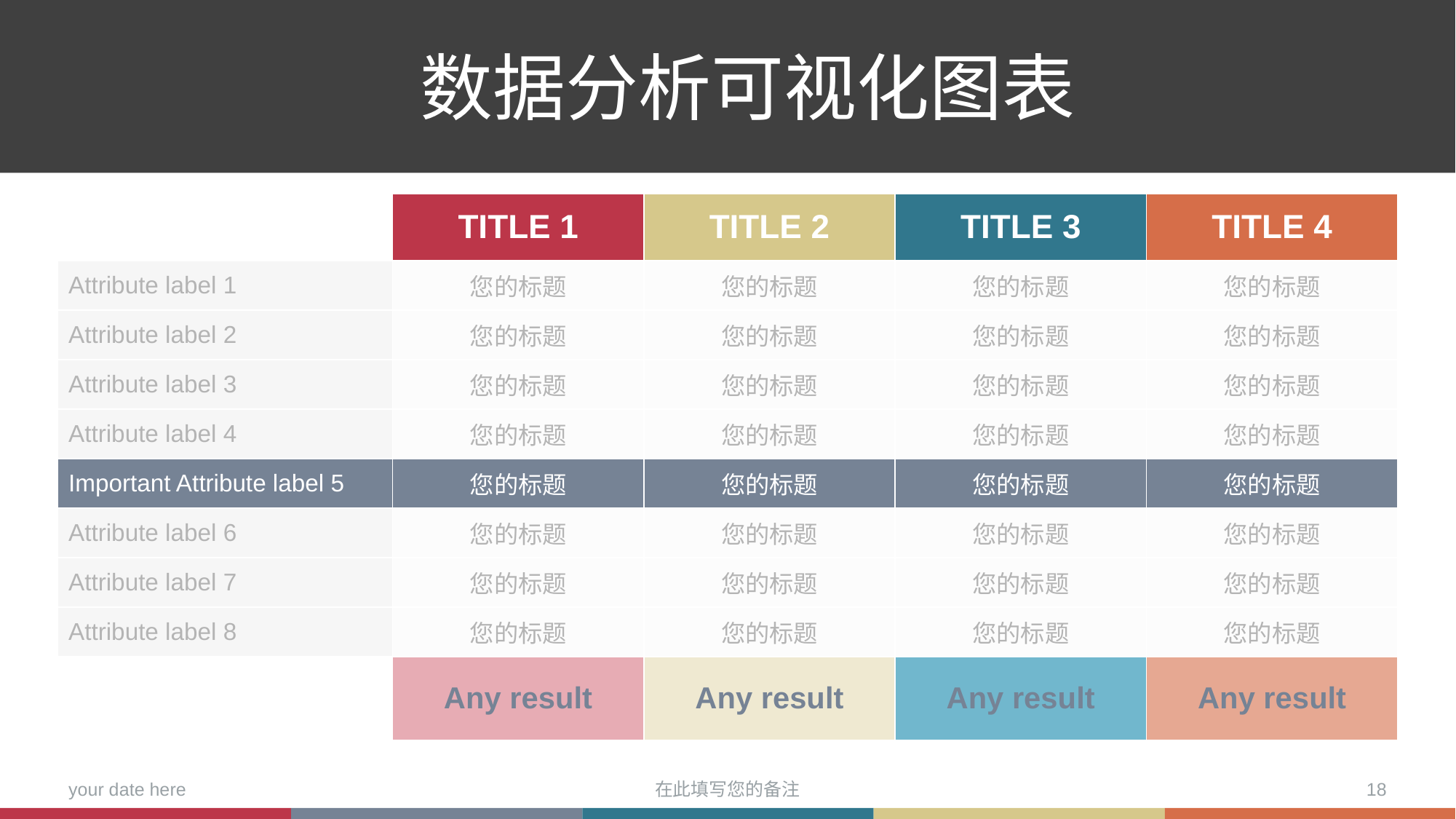

数据分析可视化图表
|  | Title 1 | Title 2 | Title 3 | Title 4 |
| --- | --- | --- | --- | --- |
| Attribute label 1 | 您的标题 | 您的标题 | 您的标题 | 您的标题 |
| Attribute label 2 | 您的标题 | 您的标题 | 您的标题 | 您的标题 |
| Attribute label 3 | 您的标题 | 您的标题 | 您的标题 | 您的标题 |
| Attribute label 4 | 您的标题 | 您的标题 | 您的标题 | 您的标题 |
| Important Attribute label 5 | 您的标题 | 您的标题 | 您的标题 | 您的标题 |
| Attribute label 6 | 您的标题 | 您的标题 | 您的标题 | 您的标题 |
| Attribute label 7 | 您的标题 | 您的标题 | 您的标题 | 您的标题 |
| Attribute label 8 | 您的标题 | 您的标题 | 您的标题 | 您的标题 |
|  | Any result | Any result | Any result | Any result |
your date here
在此填写您的备注
18